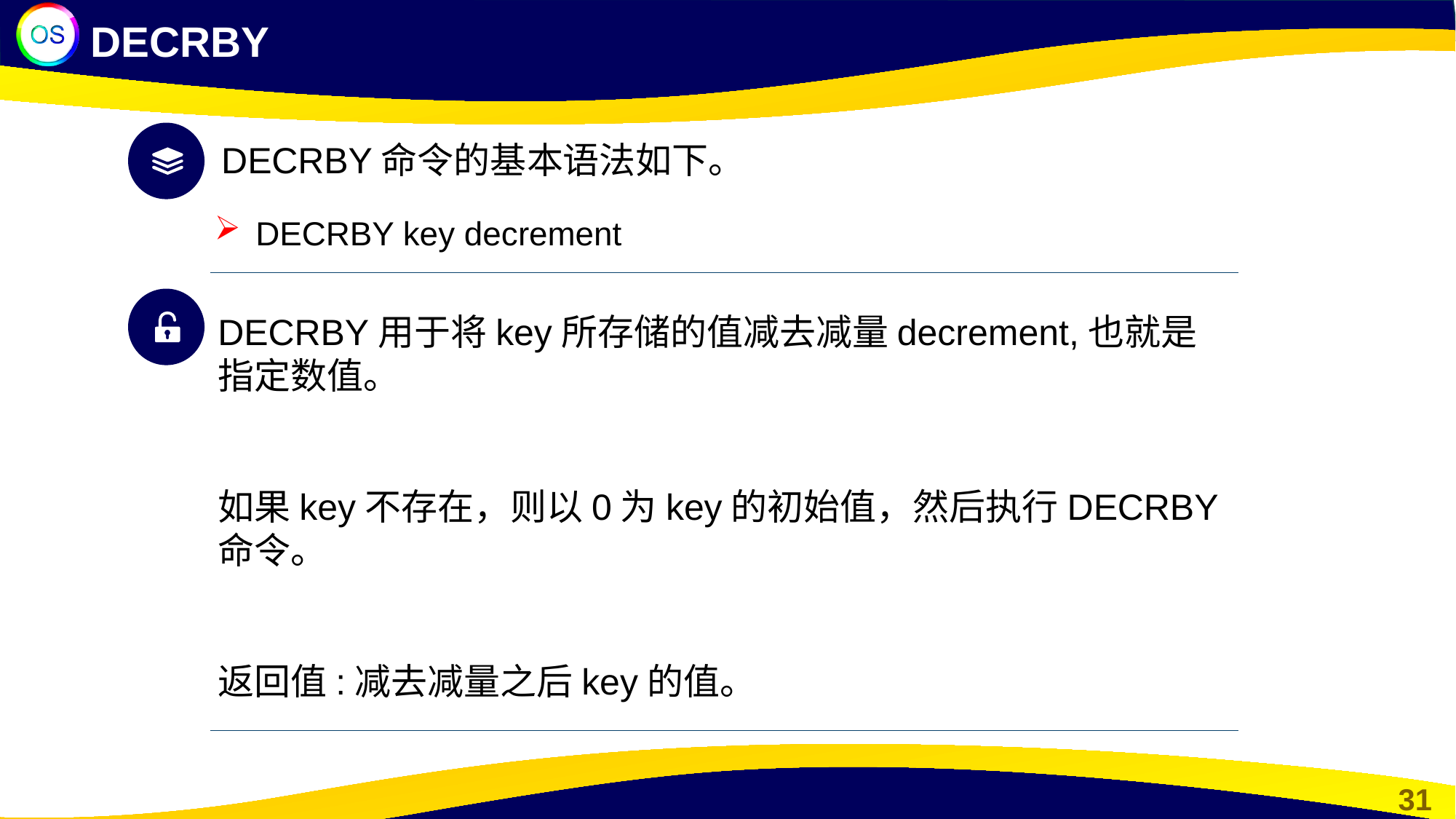

DECRBY

DECRBY命令的基本语法如下。

DECRBY key decrement

DECRBY用于将key所存储的值减去减量decrement,也就是指定数值。

如果key不存在，则以0为key的初始值，然后执行DECRBY命令。

返回值:减去减量之后key的值。